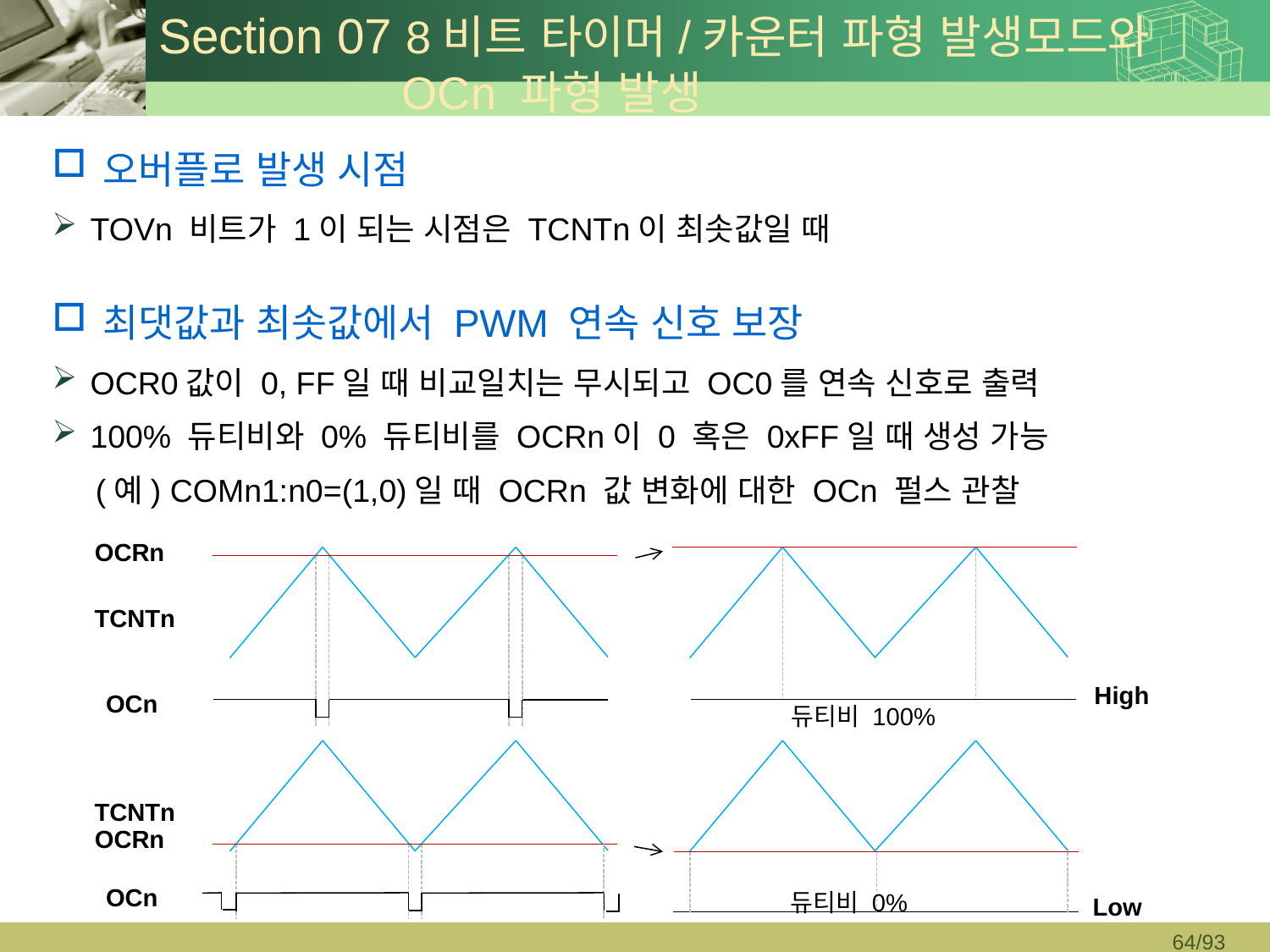

# Section 07 8비트 타이머/카운터 파형 발생모드와 OCn 파형 발생
오버플로 발생 시점
TOVn 비트가 1이 되는 시점은 TCNTn이 최솟값일 때
최댓값과 최솟값에서 PWM 연속 신호 보장
OCR0값이 0, FF일 때 비교일치는 무시되고 OC0를 연속 신호로 출력
100% 듀티비와 0% 듀티비를 OCRn이 0 혹은 0xFF일 때 생성 가능
  (예) COMn1:n0=(1,0)일 때 OCRn 값 변화에 대한 OCn 펄스 관찰
OCRn
TCNTn
High
OCn
듀티비 100%
TCNTn
OCRn
OCn
듀티비 0%
Low